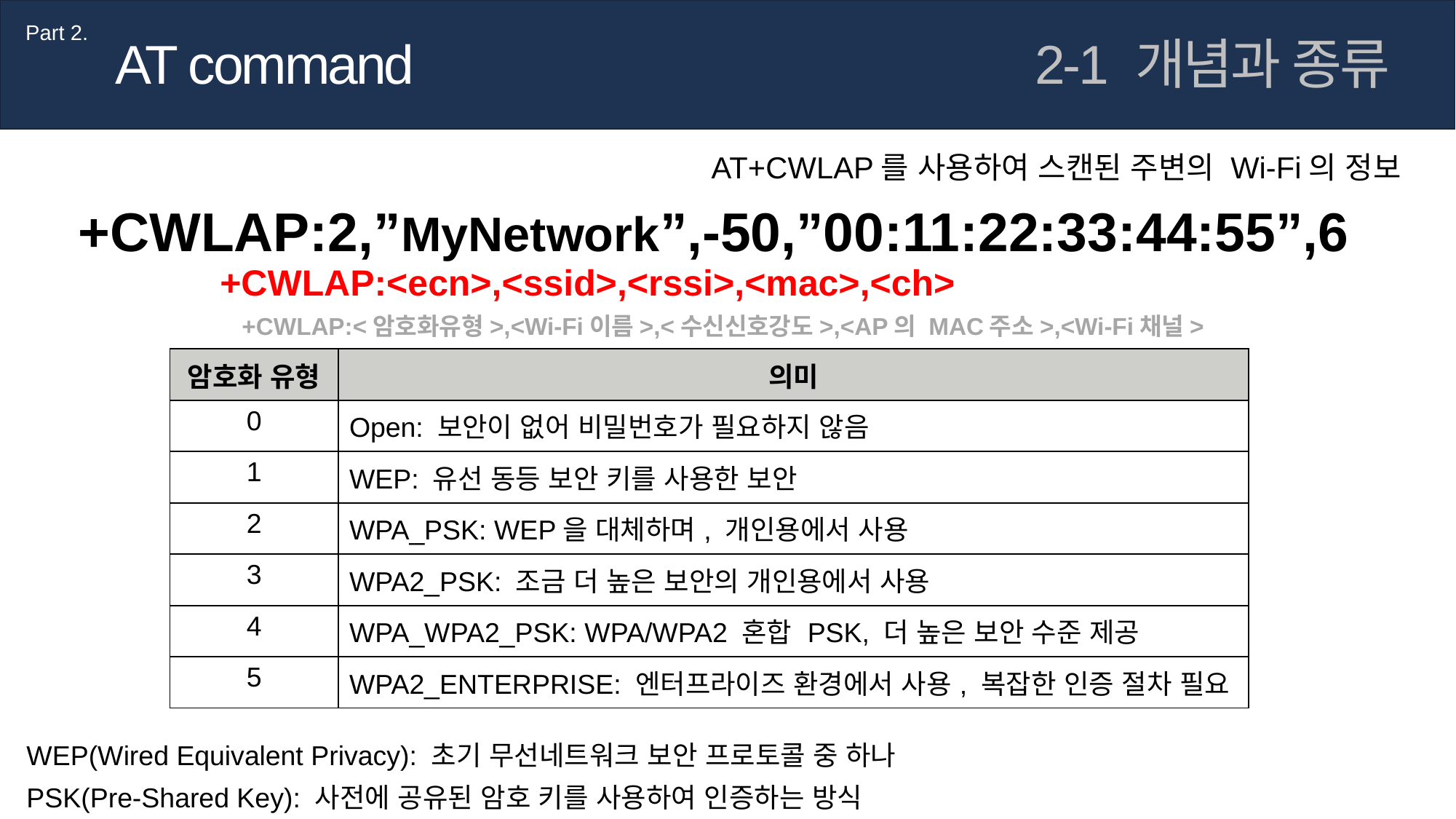

Part 2.
AT command
2-1 개념과 종류
AT+CWLAP를 사용하여 스캔된 주변의 Wi-Fi의 정보
+CWLAP:2,”MyNetwork”,-50,”00:11:22:33:44:55”,6
+CWLAP:<ecn>,<ssid>,<rssi>,<mac>,<ch>
+CWLAP:<암호화유형>,<Wi-Fi이름>,<수신신호강도>,<AP의 MAC주소>,<Wi-Fi채널>
| 암호화 유형 | 의미 |
| --- | --- |
| 0 | Open: 보안이 없어 비밀번호가 필요하지 않음 |
| 1 | WEP: 유선 동등 보안 키를 사용한 보안 |
| 2 | WPA\_PSK: WEP을 대체하며, 개인용에서 사용 |
| 3 | WPA2\_PSK: 조금 더 높은 보안의 개인용에서 사용 |
| 4 | WPA\_WPA2\_PSK: WPA/WPA2 혼합 PSK, 더 높은 보안 수준 제공 |
| 5 | WPA2\_ENTERPRISE: 엔터프라이즈 환경에서 사용, 복잡한 인증 절차 필요 |
WEP(Wired Equivalent Privacy): 초기 무선네트워크 보안 프로토콜 중 하나
PSK(Pre-Shared Key): 사전에 공유된 암호 키를 사용하여 인증하는 방식